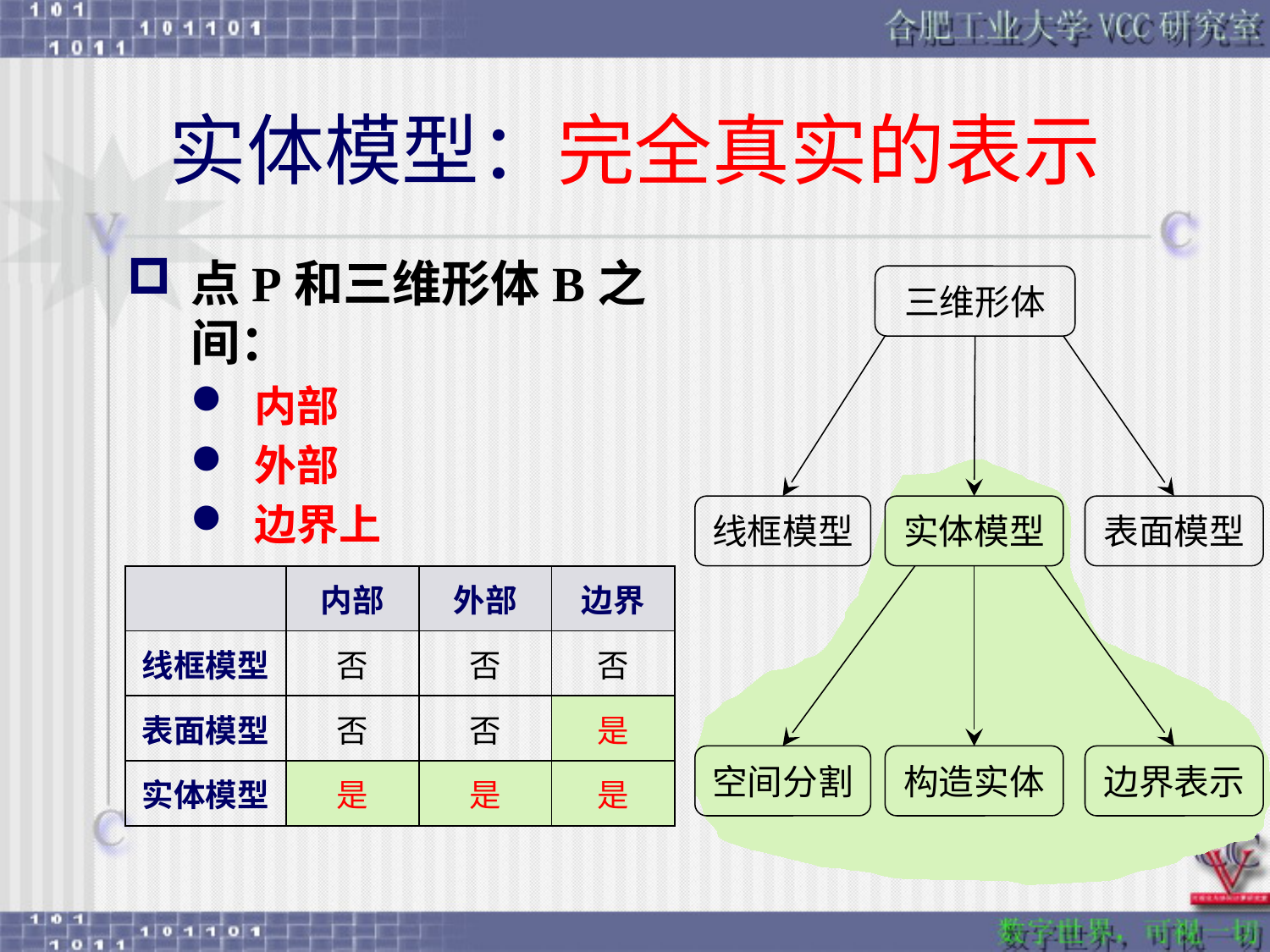

# 实体模型：完全真实的表示
点P和三维形体B之间：
内部
外部
边界上
三维形体

线框模型
实体模型
表面模型
|  | 内部 | 外部 | 边界 |
| --- | --- | --- | --- |
| 线框模型 | 否 | 否 | 否 |
| 表面模型 | 否 | 否 | 是 |
| 实体模型 | 是 | 是 | 是 |
空间分割
构造实体
边界表示